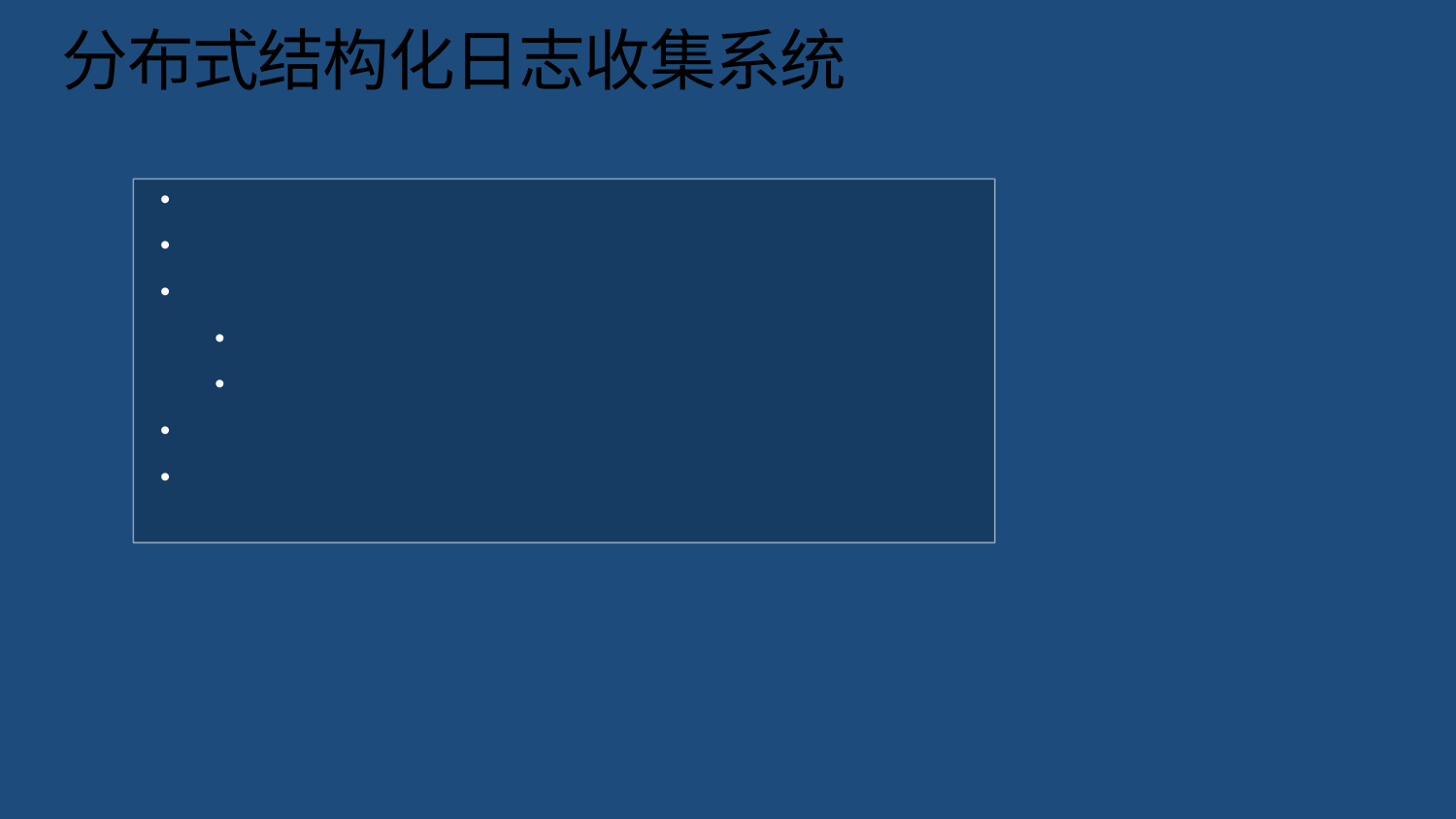

# 分布式结构化日志收集系统

部署节点超过1000个
每天收集千亿数据
用Avro封装了FlumeEvent，实现了结构化日志收集
支持Log自定义结构体
支持Log Array、Map等数据类型
得益于Avro，传输数据更精简，速度更快
Flume-ng提供SDK，支持业务类功能扩展